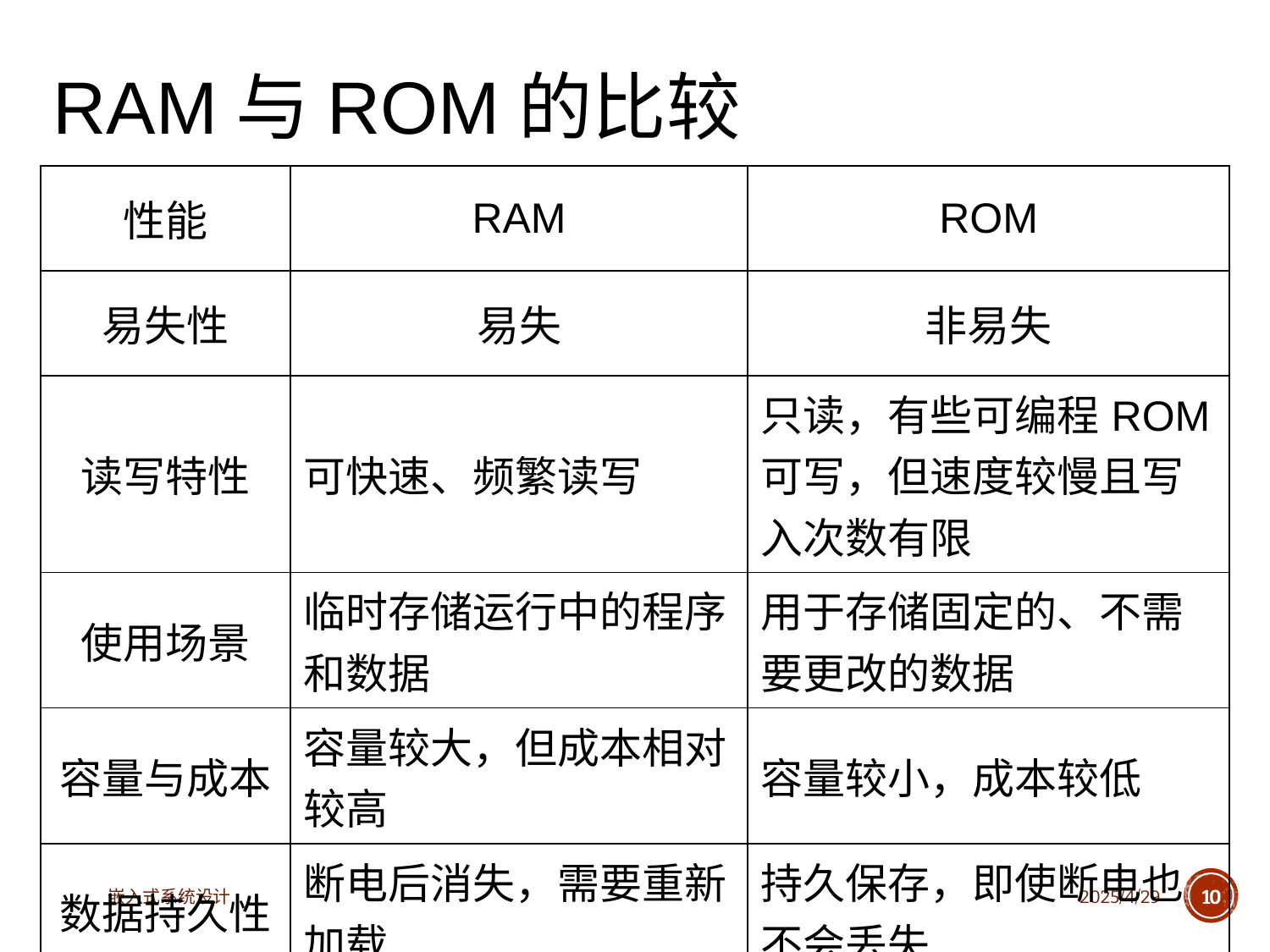

# RAM与ROM的比较
| 性能 | RAM | ROM |
| --- | --- | --- |
| 易失性 | 易失 | 非易失 |
| 读写特性 | 可快速、频繁读写 | 只读，有些可编程ROM可写，但速度较慢且写入次数有限 |
| 使用场景 | 临时存储运行中的程序和数据 | 用于存储固定的、不需要更改的数据 |
| 容量与成本 | 容量较大，但成本相对较高 | 容量较小，成本较低 |
| 数据持久性 | 断电后消失，需要重新加载 | 持久保存，即使断电也不会丢失 |
嵌入式系统设计
2025/4/29
10